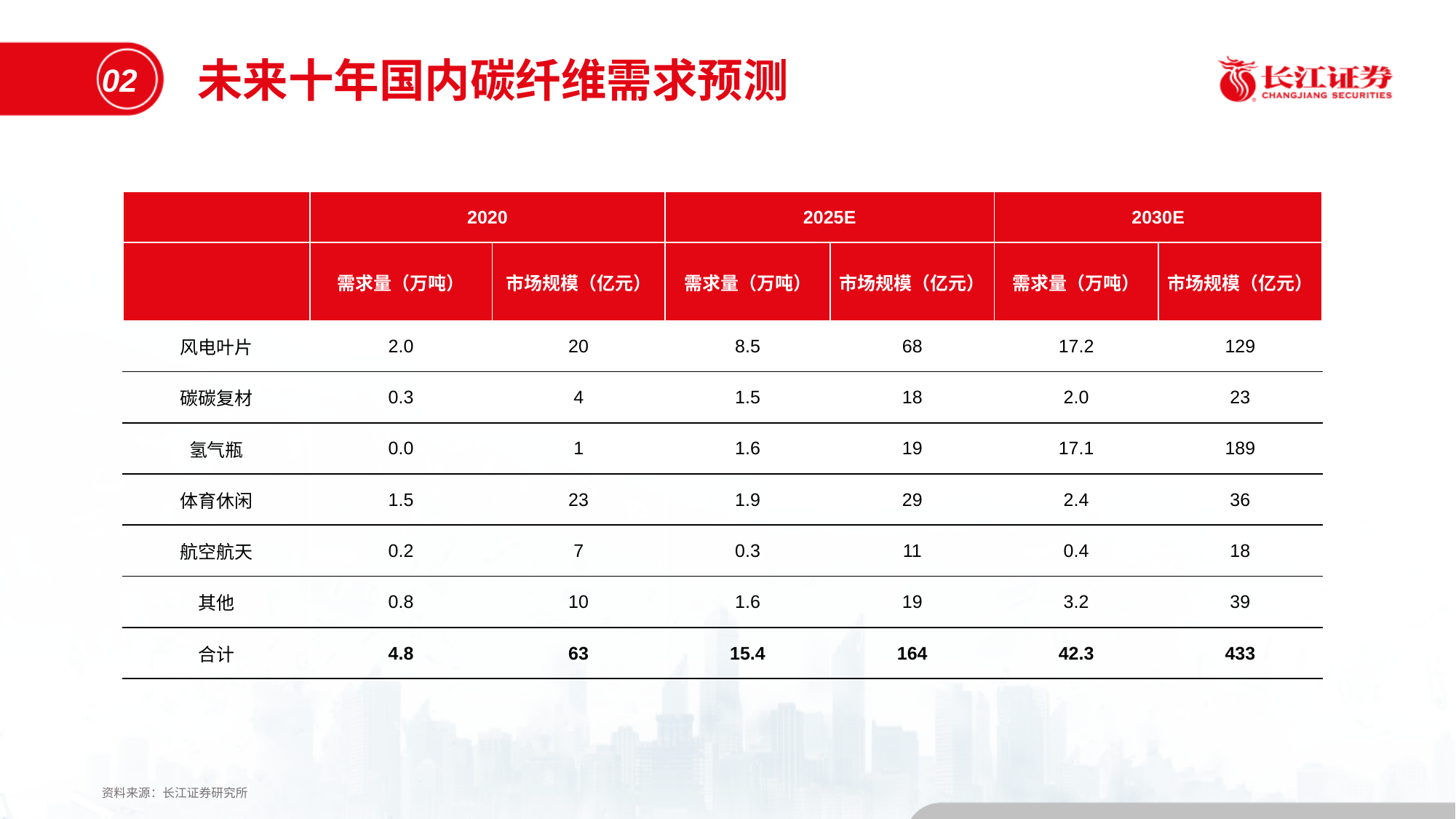

未来十年国内碳纤维需求预测
02
|  | 2020 |  | 2025E |  | 2030E |  |
| --- | --- | --- | --- | --- | --- | --- |
|  | 需求量（万吨） | 市场规模（亿元） | 需求量（万吨） | 市场规模（亿元） | 需求量（万吨） | 市场规模（亿元） |
| 风电叶片 | 2.0 | 20 | 8.5 | 68 | 17.2 | 129 |
| 碳碳复材 | 0.3 | 4 | 1.5 | 18 | 2.0 | 23 |
| 氢气瓶 | 0.0 | 1 | 1.6 | 19 | 17.1 | 189 |
| 体育休闲 | 1.5 | 23 | 1.9 | 29 | 2.4 | 36 |
| 航空航天 | 0.2 | 7 | 0.3 | 11 | 0.4 | 18 |
| 其他 | 0.8 | 10 | 1.6 | 19 | 3.2 | 39 |
| 合计 | 4.8 | 63 | 15.4 | 164 | 42.3 | 433 |
资料来源：长江证券研究所